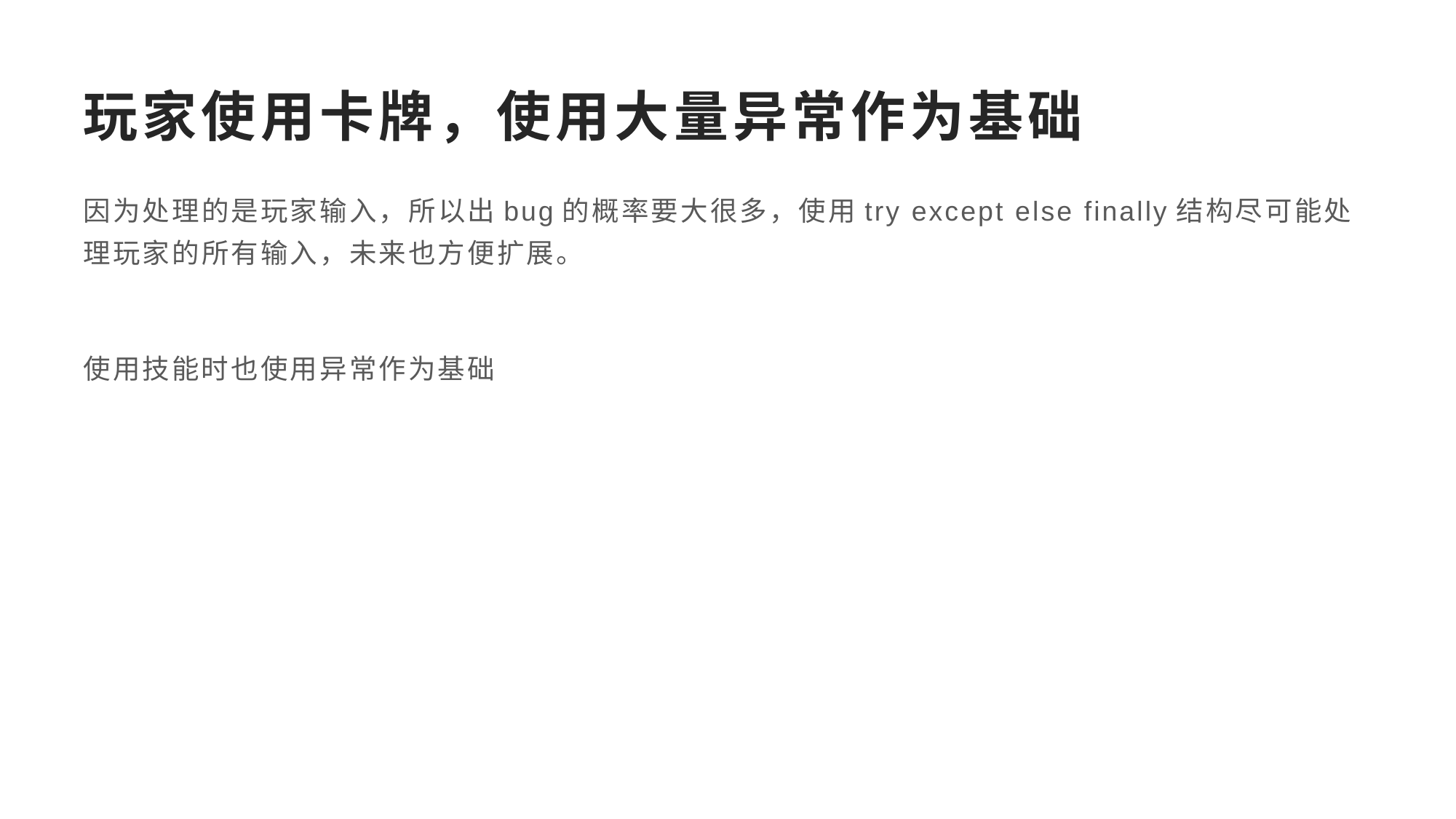

# 玩家使用卡牌，使用大量异常作为基础
因为处理的是玩家输入，所以出bug的概率要大很多，使用try except else finally结构尽可能处理玩家的所有输入，未来也方便扩展。

使用技能时也使用异常作为基础